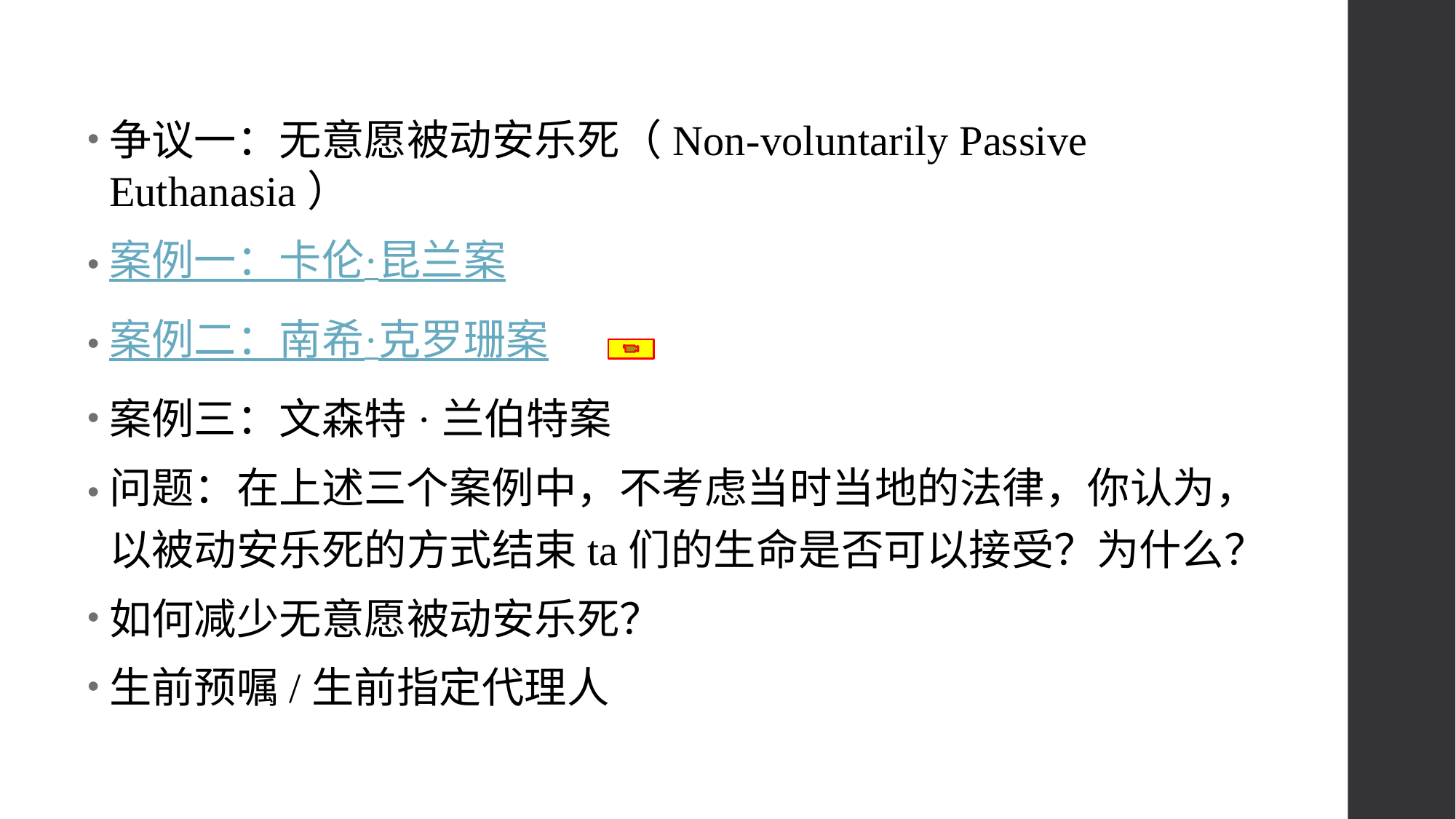

争议一：无意愿被动安乐死（Non-voluntarily Passive Euthanasia）
案例一：卡伦·昆兰案
案例二：南希·克罗珊案
案例三：文森特·兰伯特案
问题：在上述三个案例中，不考虑当时当地的法律，你认为，以被动安乐死的方式结束ta们的生命是否可以接受？为什么？
如何减少无意愿被动安乐死？
生前预嘱/生前指定代理人